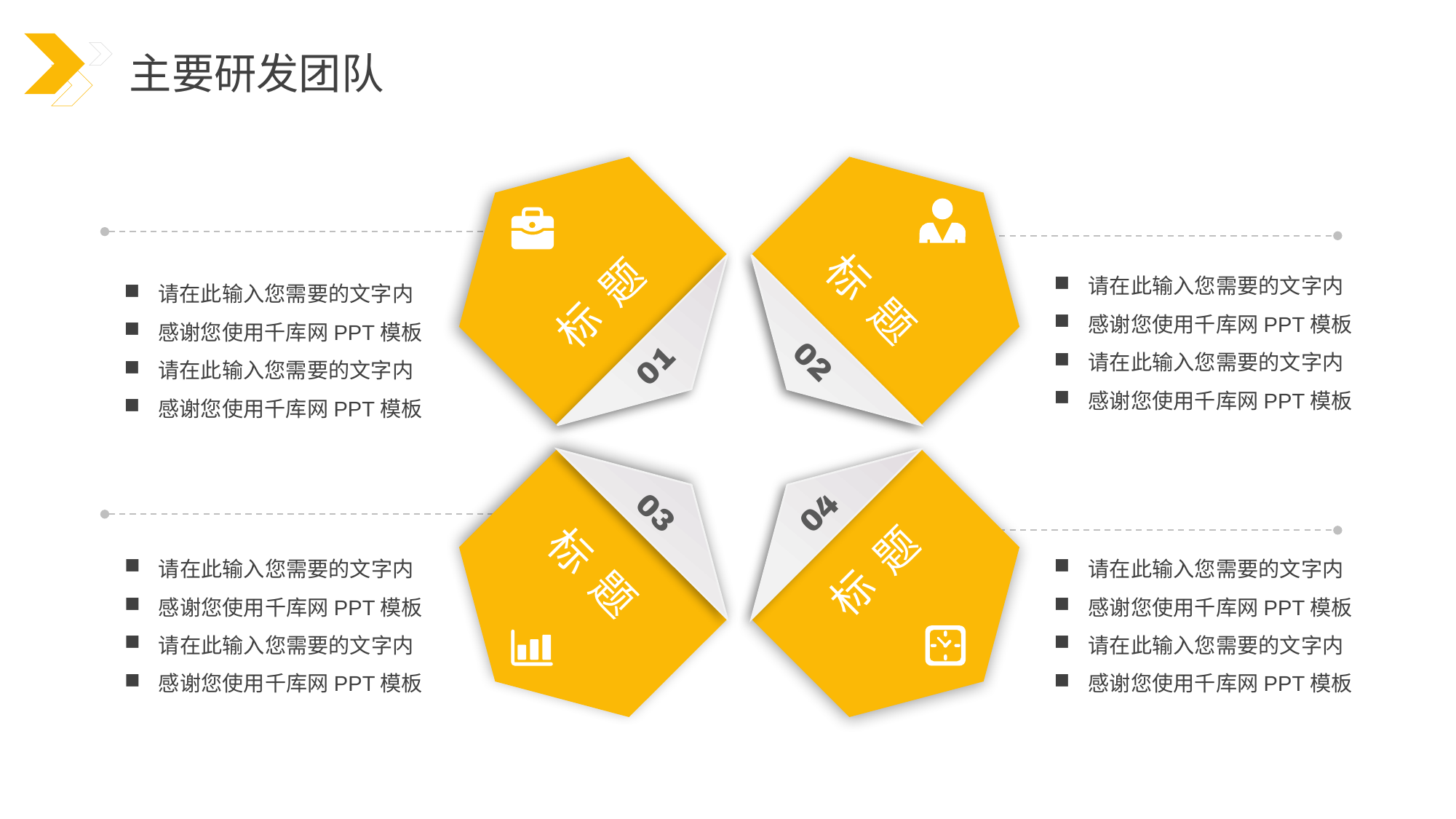

主要研发团队

请在此输入您需要的文字内
感谢您使用千库网PPT模板
请在此输入您需要的文字内
感谢您使用千库网PPT模板
请在此输入您需要的文字内
感谢您使用千库网PPT模板
请在此输入您需要的文字内
感谢您使用千库网PPT模板
标  题
标  题
02
01

03
04

请在此输入您需要的文字内
感谢您使用千库网PPT模板
请在此输入您需要的文字内
感谢您使用千库网PPT模板
请在此输入您需要的文字内
感谢您使用千库网PPT模板
请在此输入您需要的文字内
感谢您使用千库网PPT模板
标  题
标  题